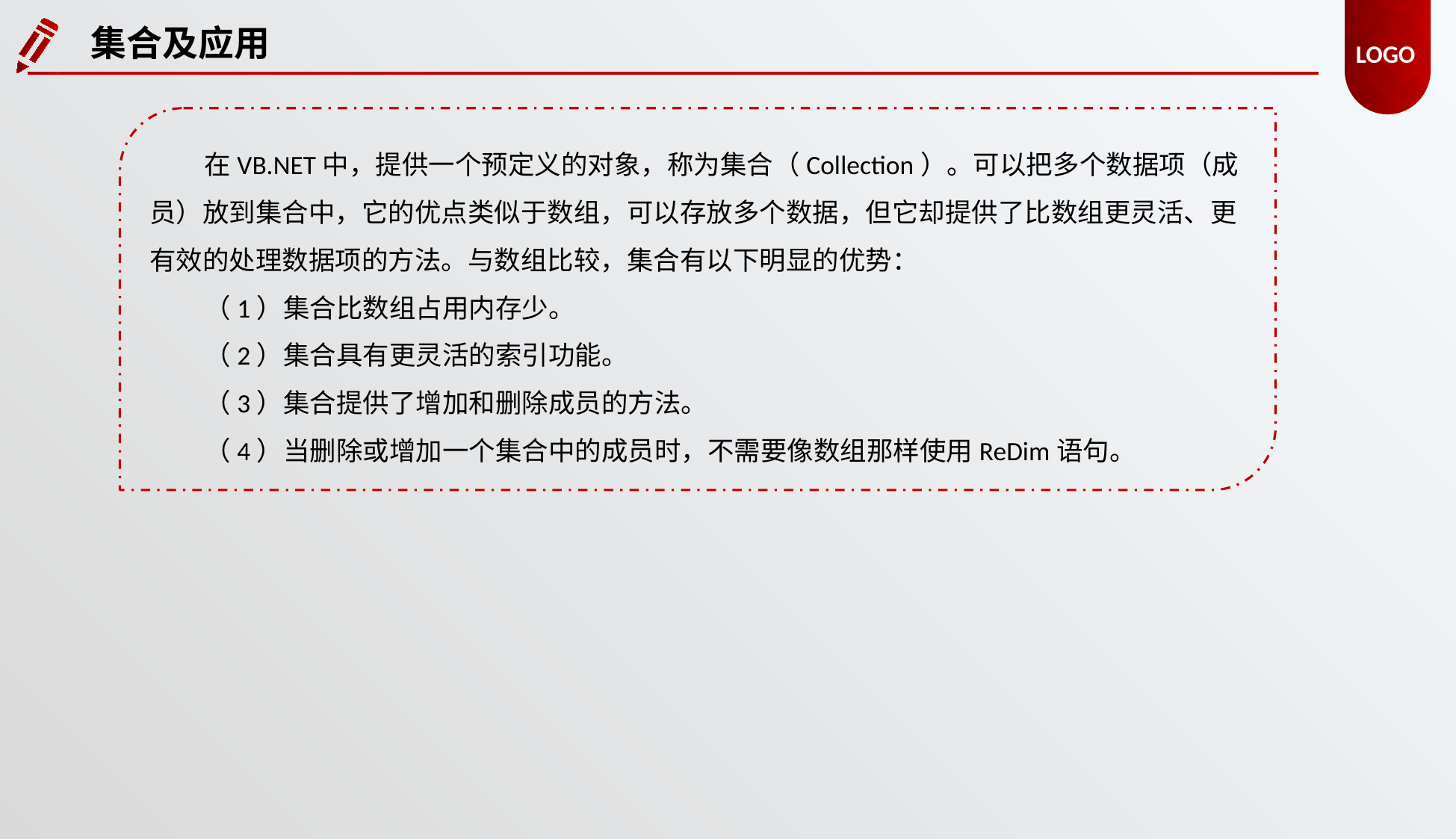

集合及应用
在VB.NET中，提供一个预定义的对象，称为集合（Collection）。可以把多个数据项（成员）放到集合中，它的优点类似于数组，可以存放多个数据，但它却提供了比数组更灵活、更有效的处理数据项的方法。与数组比较，集合有以下明显的优势：
（1）集合比数组占用内存少。
（2）集合具有更灵活的索引功能。
（3）集合提供了增加和删除成员的方法。
（4）当删除或增加一个集合中的成员时，不需要像数组那样使用ReDim语句。